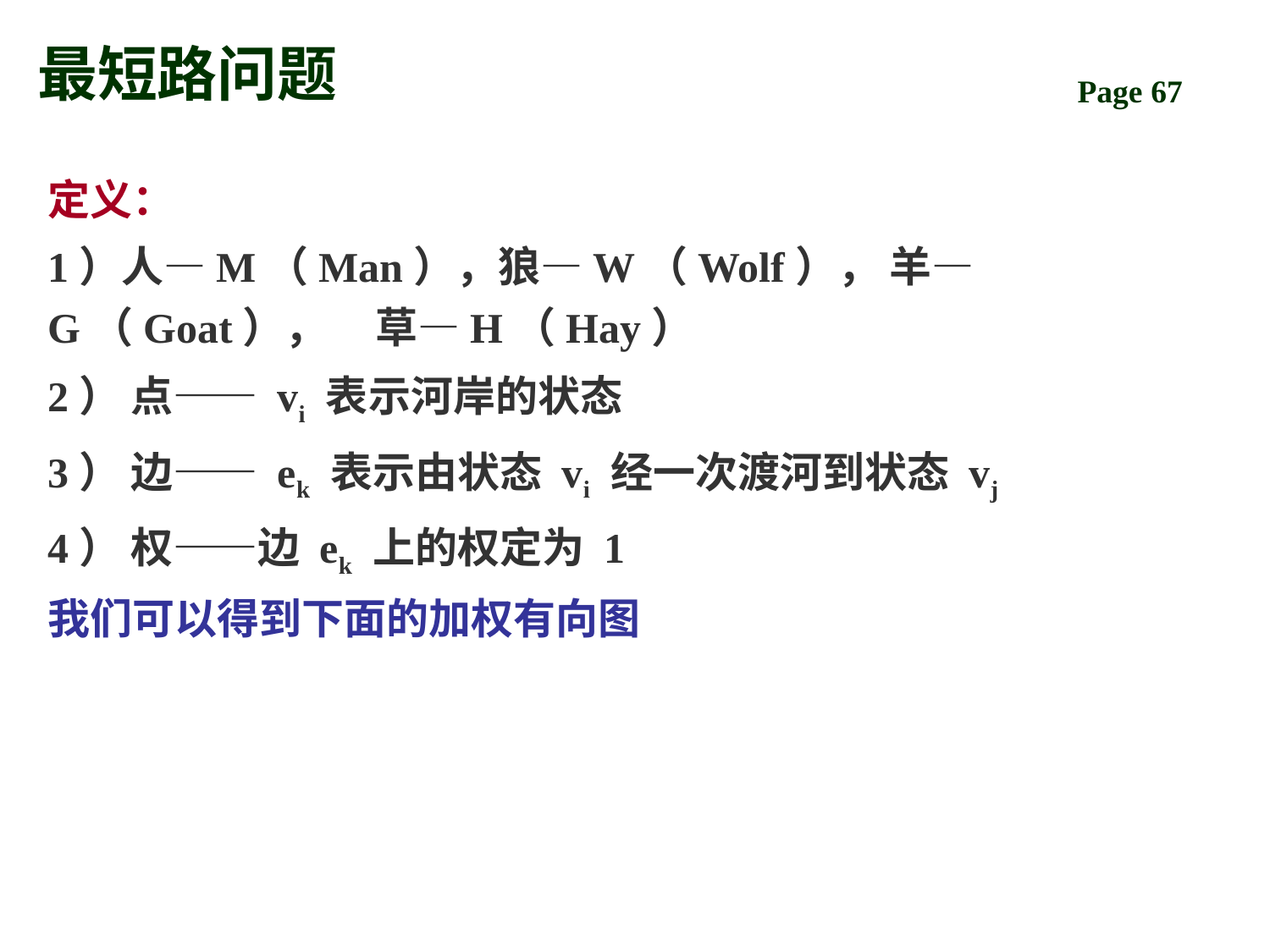

# 最短路问题
定义：
1）人—M（Man），狼—W（Wolf）， 羊—G（Goat），     草—H（Hay）
2） 点—— vi 表示河岸的状态
3） 边—— ek 表示由状态 vi 经一次渡河到状态 vj
4） 权——边 ek 上的权定为 1

我们可以得到下面的加权有向图